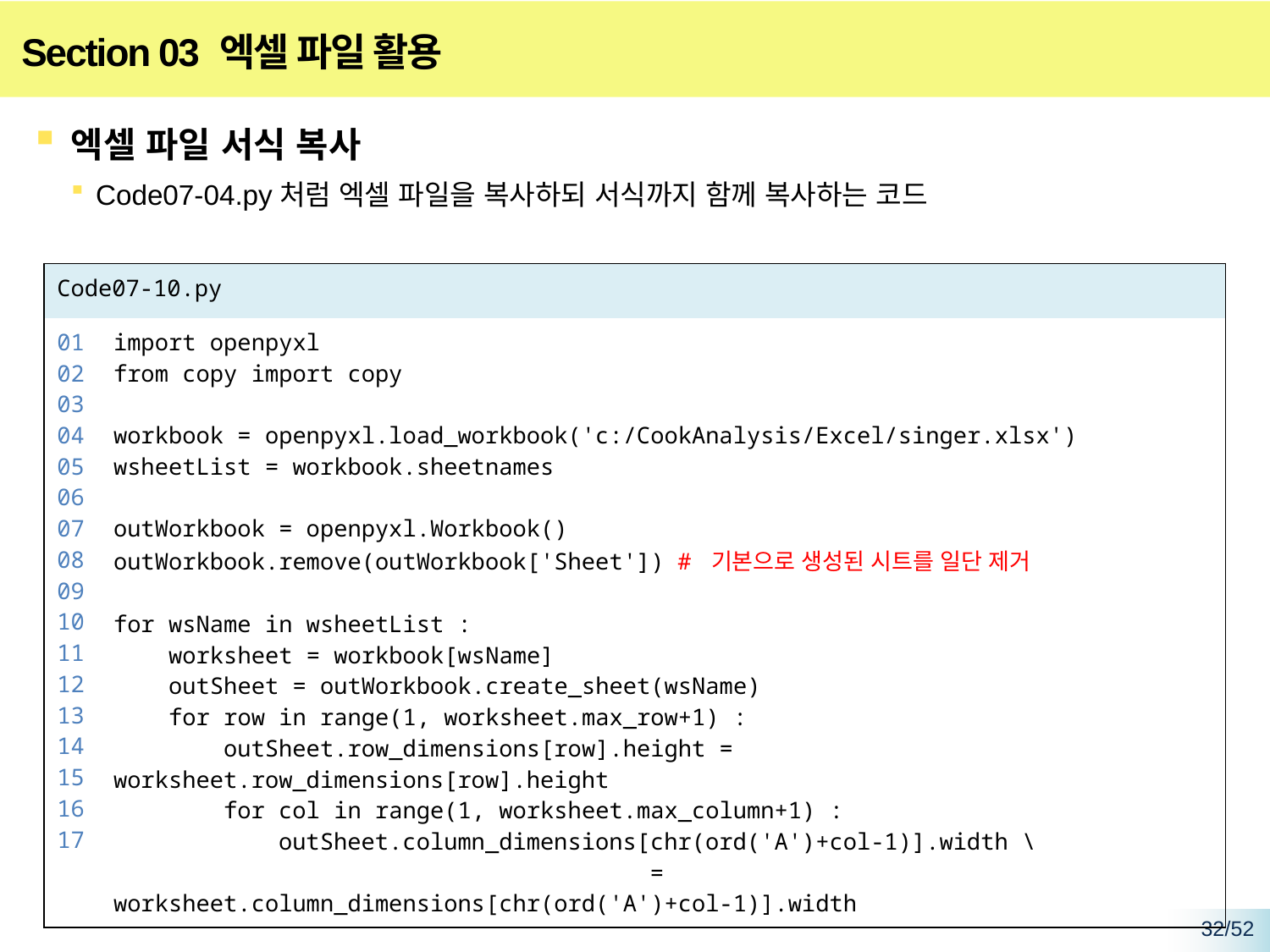

# Section 03 엑셀 파일 활용
엑셀 파일 서식 복사
Code07-04.py처럼 엑셀 파일을 복사하되 서식까지 함께 복사하는 코드
| Code07-10.py |  |
| --- | --- |
| 01 02 03 04 05 06 07 08 09 10 11 12 13 14 15 16 17 | import openpyxl from copy import copy workbook = openpyxl.load\_workbook('c:/CookAnalysis/Excel/singer.xlsx') wsheetList = workbook.sheetnames outWorkbook = openpyxl.Workbook() outWorkbook.remove(outWorkbook['Sheet']) # 기본으로 생성된 시트를 일단 제거 for wsName in wsheetList : worksheet = workbook[wsName] outSheet = outWorkbook.create\_sheet(wsName) for row in range(1, worksheet.max\_row+1) : outSheet.row\_dimensions[row].height = worksheet.row\_dimensions[row].height for col in range(1, worksheet.max\_column+1) : outSheet.column\_dimensions[chr(ord('A')+col-1)].width \ = worksheet.column\_dimensions[chr(ord('A')+col-1)].width |